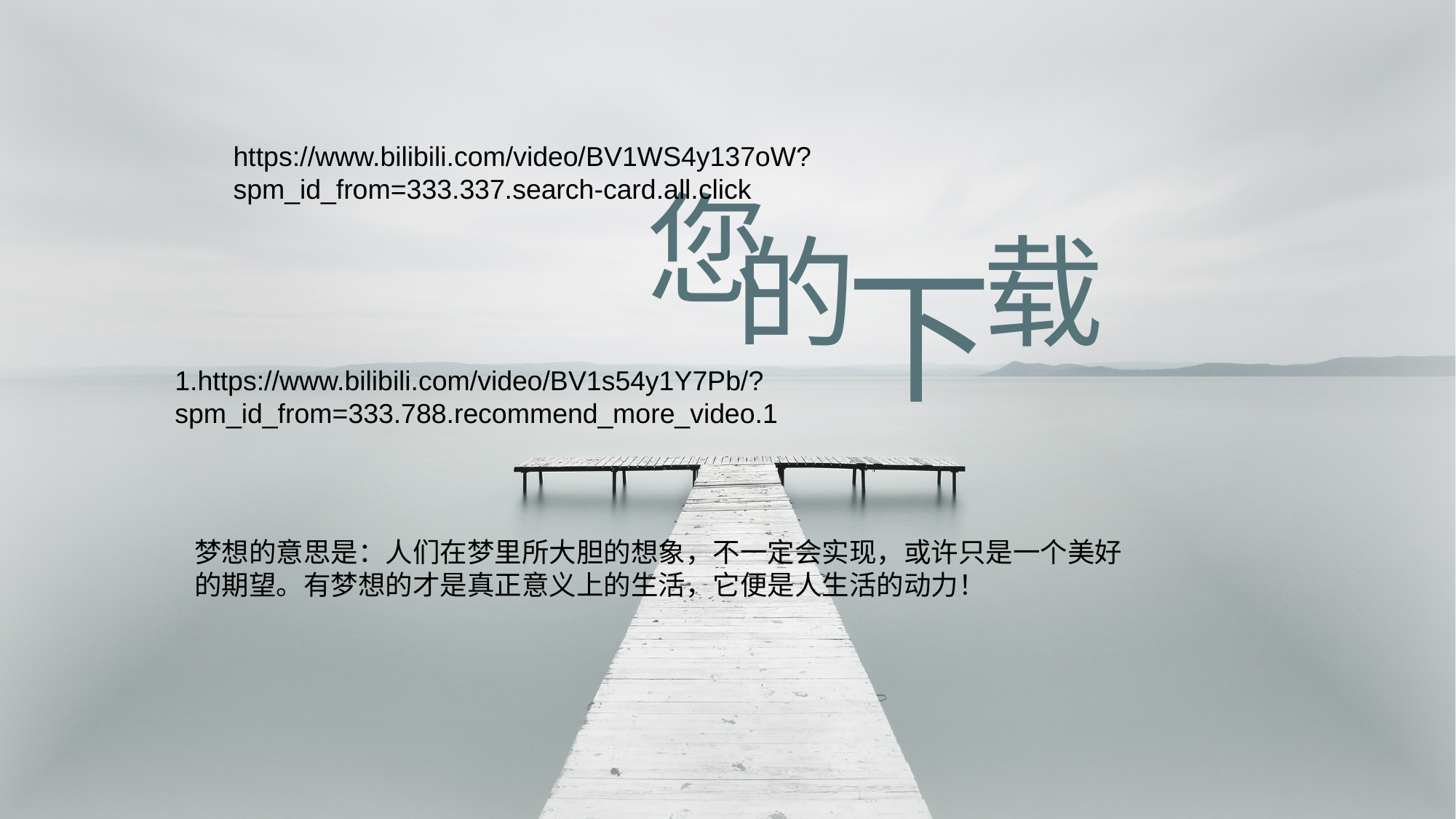

https://www.bilibili.com/video/BV1WS4y137oW?spm_id_from=333.337.search-card.all.click

您
载
下
的
1.https://www.bilibili.com/video/BV1s54y1Y7Pb/?spm_id_from=333.788.recommend_more_video.1
梦想的意思是：人们在梦里所大胆的想象，不一定会实现，或许只是一个美好的期望。有梦想的才是真正意义上的生活，它便是人生活的动力！